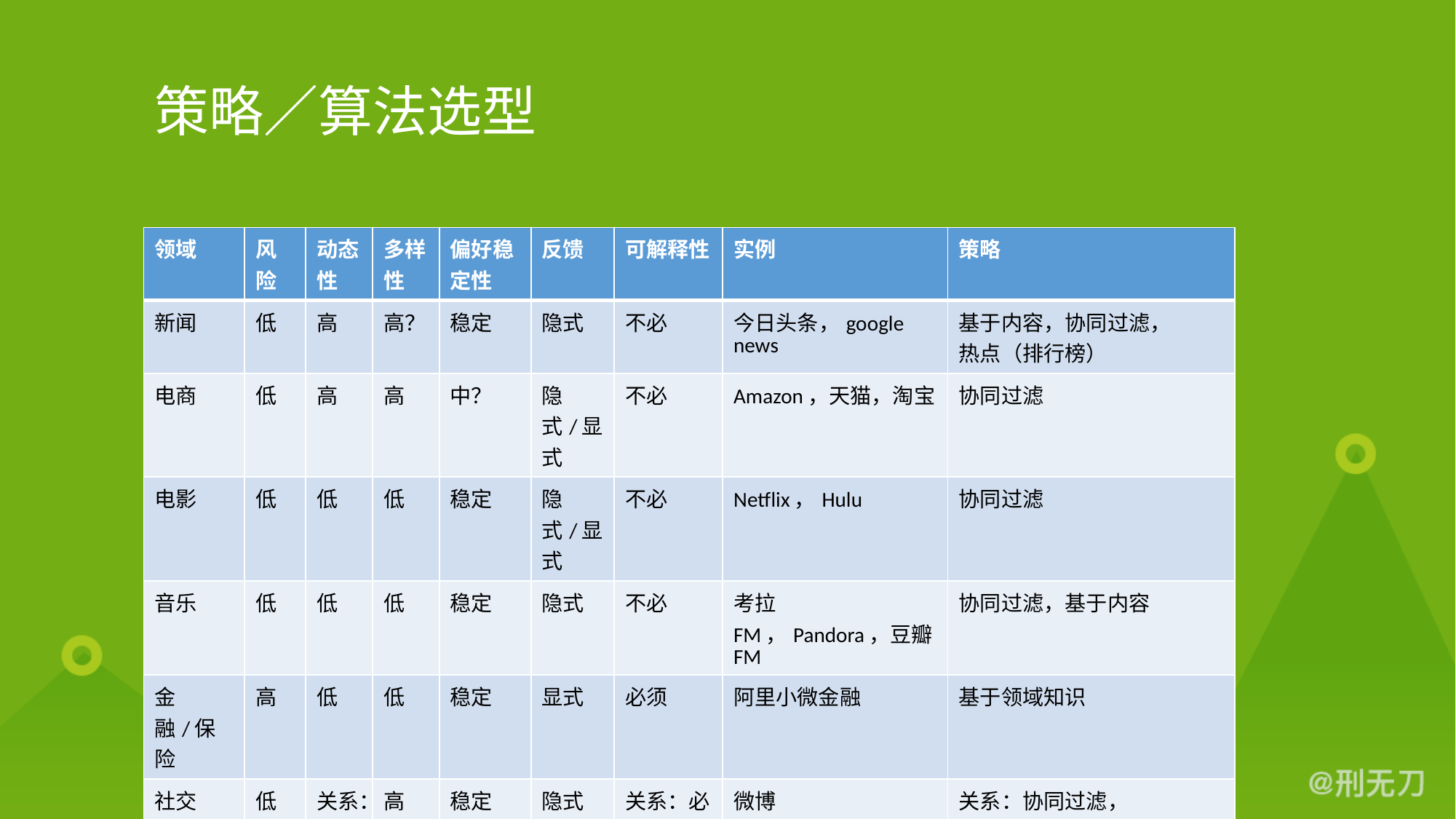

# 策略／算法选型
| 领域 | 风险 | 动态性 | 多样性 | 偏好稳定性 | 反馈 | 可解释性 | 实例 | 策略 |
| --- | --- | --- | --- | --- | --- | --- | --- | --- |
| 新闻 | 低 | 高 | 高？ | 稳定 | 隐式 | 不必 | 今日头条，google news | 基于内容，协同过滤， 热点（排行榜） |
| 电商 | 低 | 高 | 高 | 中？ | 隐式/显式 | 不必 | Amazon，天猫，淘宝 | 协同过滤 |
| 电影 | 低 | 低 | 低 | 稳定 | 隐式/显式 | 不必 | Netflix，Hulu | 协同过滤 |
| 音乐 | 低 | 低 | 低 | 稳定 | 隐式 | 不必 | 考拉FM，Pandora，豆瓣FM | 协同过滤，基于内容 |
| 金融/保险 | 高 | 低 | 低 | 稳定 | 显式 | 必须 | 阿里小微金融 | 基于领域知识 |
| 社交 | 低 | 关系：低 内容：高 | 高 | 稳定 | 隐式 | 关系：必须 内容：不必 | 微博 | 关系：协同过滤， 内容：基于内容 |